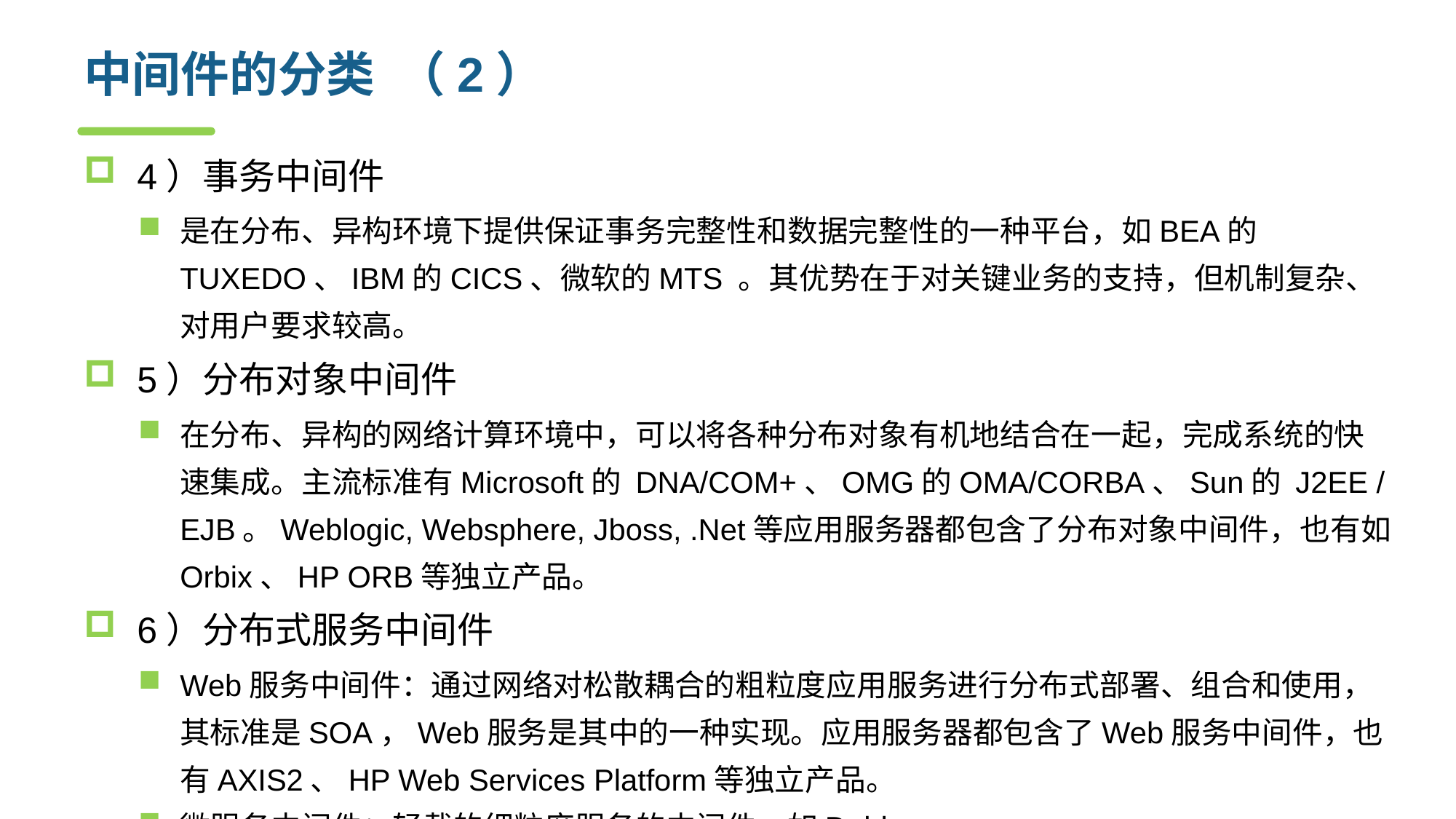

# 中间件的分类  （2）
4）事务中间件
是在分布、异构环境下提供保证事务完整性和数据完整性的一种平台，如BEA的TUXEDO、IBM的CICS、微软的MTS 。其优势在于对关键业务的支持，但机制复杂、对用户要求较高。
5）分布对象中间件
在分布、异构的网络计算环境中，可以将各种分布对象有机地结合在一起，完成系统的快速集成。主流标准有Microsoft的 DNA/COM+、OMG的OMA/CORBA、Sun的 J2EE / EJB。Weblogic, Websphere, Jboss, .Net等应用服务器都包含了分布对象中间件，也有如Orbix、HP ORB等独立产品。
6）分布式服务中间件
Web服务中间件：通过网络对松散耦合的粗粒度应用服务进行分布式部署、组合和使用，其标准是SOA，Web服务是其中的一种实现。应用服务器都包含了Web服务中间件，也有AXIS2、HP Web Services Platform等独立产品。
微服务中间件：轻载的细粒度服务的中间件，如Dubbo.

61